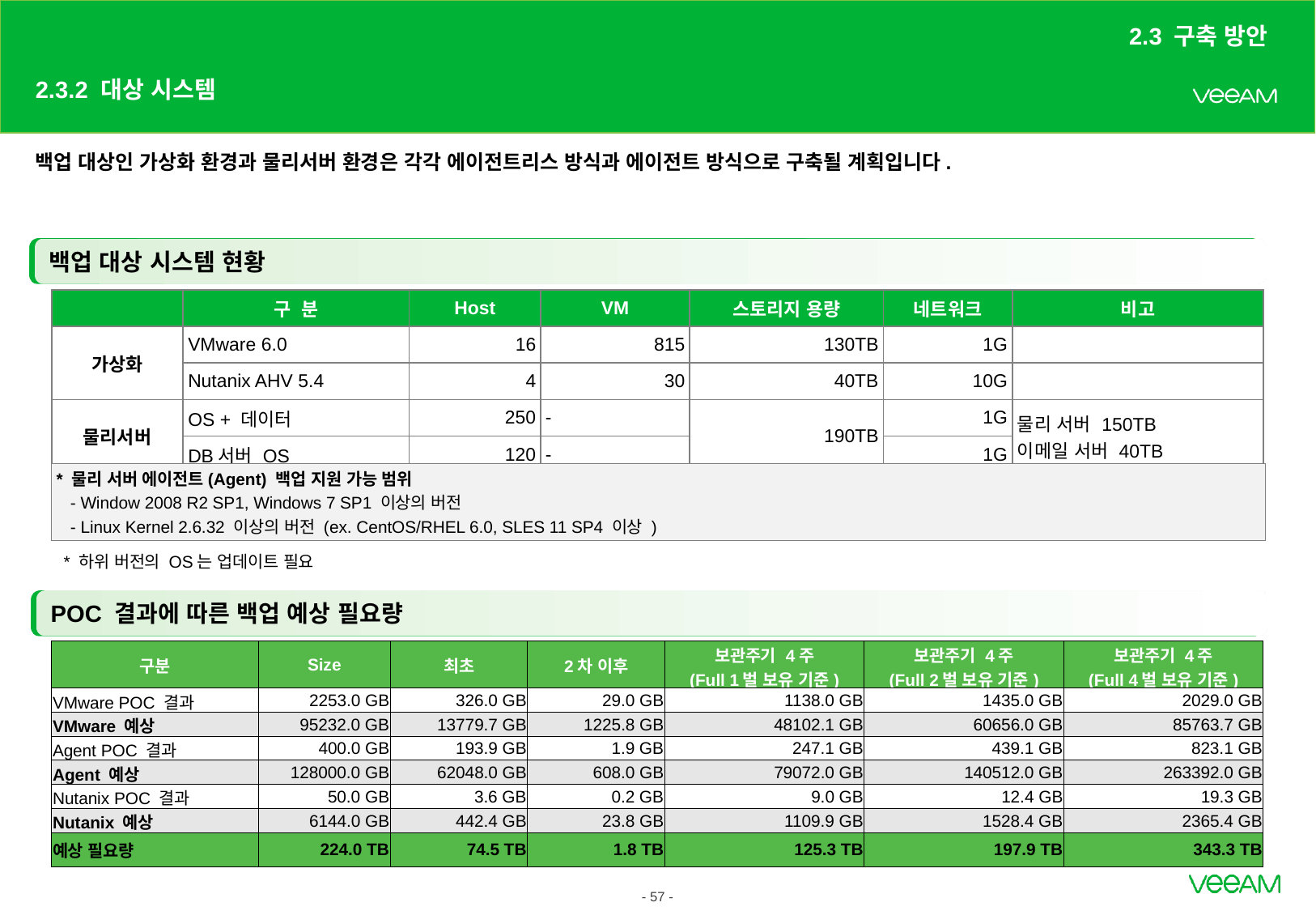

2.3 구축 방안
# 2.3.2 대상 시스템
백업 대상인 가상화 환경과 물리서버 환경은 각각 에이전트리스 방식과 에이전트 방식으로 구축될 계획입니다.
백업 대상 시스템 현황
|  | 구 분 | Host | VM | 스토리지 용량 | 네트워크 | 비고 |
| --- | --- | --- | --- | --- | --- | --- |
| 가상화 | VMware 6.0 | 16 | 815 | 130TB | 1G |  |
|  | Nutanix AHV 5.4 | 4 | 30 | 40TB | 10G |  |
| 물리서버 | OS + 데이터 | 250 | - | 190TB | 1G | 물리 서버 150TB 이메일 서버 40TB |
|  | DB서버 OS | 120 | - |  | 1G |  |
* 물리 서버 에이전트(Agent) 백업 지원 가능 범위
   - Window 2008 R2 SP1, Windows 7 SP1 이상의 버전
   - Linux Kernel 2.6.32 이상의 버전 (ex. CentOS/RHEL 6.0, SLES 11 SP4 이상 )
* 하위 버전의 OS는 업데이트 필요
POC 결과에 따른 백업 예상 필요량
| 구분 | Size | 최초 | 2차 이후 | 보관주기 4주 (Full 1벌 보유 기준) | 보관주기 4주 (Full 2벌 보유 기준) | 보관주기 4주 (Full 4벌 보유 기준) |
| --- | --- | --- | --- | --- | --- | --- |
| VMware POC 결과 | 2253.0 GB | 326.0 GB | 29.0 GB | 1138.0 GB | 1435.0 GB | 2029.0 GB |
| VMware 예상 | 95232.0 GB | 13779.7 GB | 1225.8 GB | 48102.1 GB | 60656.0 GB | 85763.7 GB |
| Agent POC 결과 | 400.0 GB | 193.9 GB | 1.9 GB | 247.1 GB | 439.1 GB | 823.1 GB |
| Agent 예상 | 128000.0 GB | 62048.0 GB | 608.0 GB | 79072.0 GB | 140512.0 GB | 263392.0 GB |
| Nutanix POC 결과 | 50.0 GB | 3.6 GB | 0.2 GB | 9.0 GB | 12.4 GB | 19.3 GB |
| Nutanix 예상 | 6144.0 GB | 442.4 GB | 23.8 GB | 1109.9 GB | 1528.4 GB | 2365.4 GB |
| 예상 필요량 | 224.0 TB | 74.5 TB | 1.8 TB | 125.3 TB | 197.9 TB | 343.3 TB |